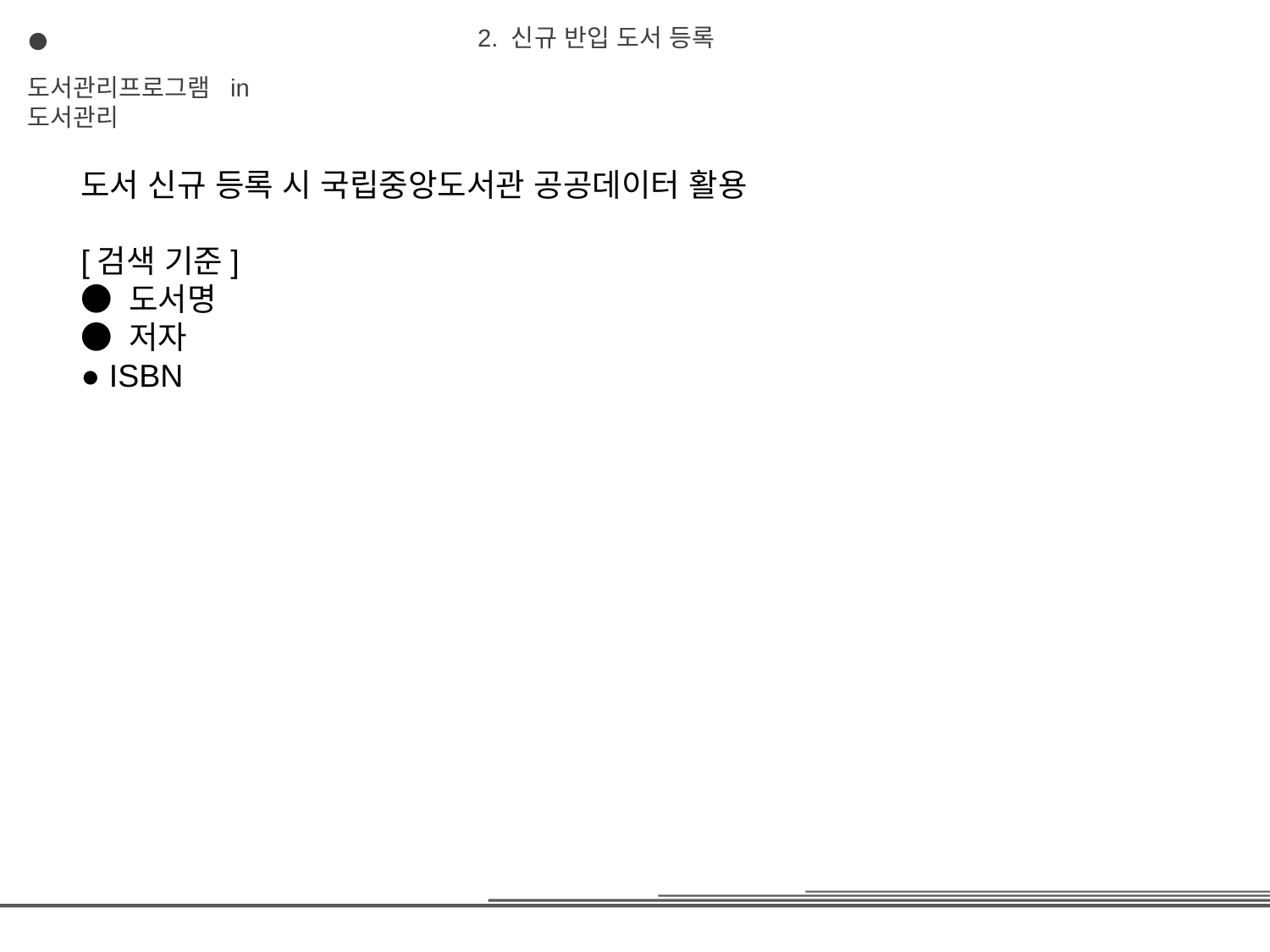

2. 신규 반입 도서 등록

도서관리프로그램  in 도서관리
도서 신규 등록 시 국립중앙도서관 공공데이터 활용

[검색 기준]
● 도서명
● 저자
● ISBN